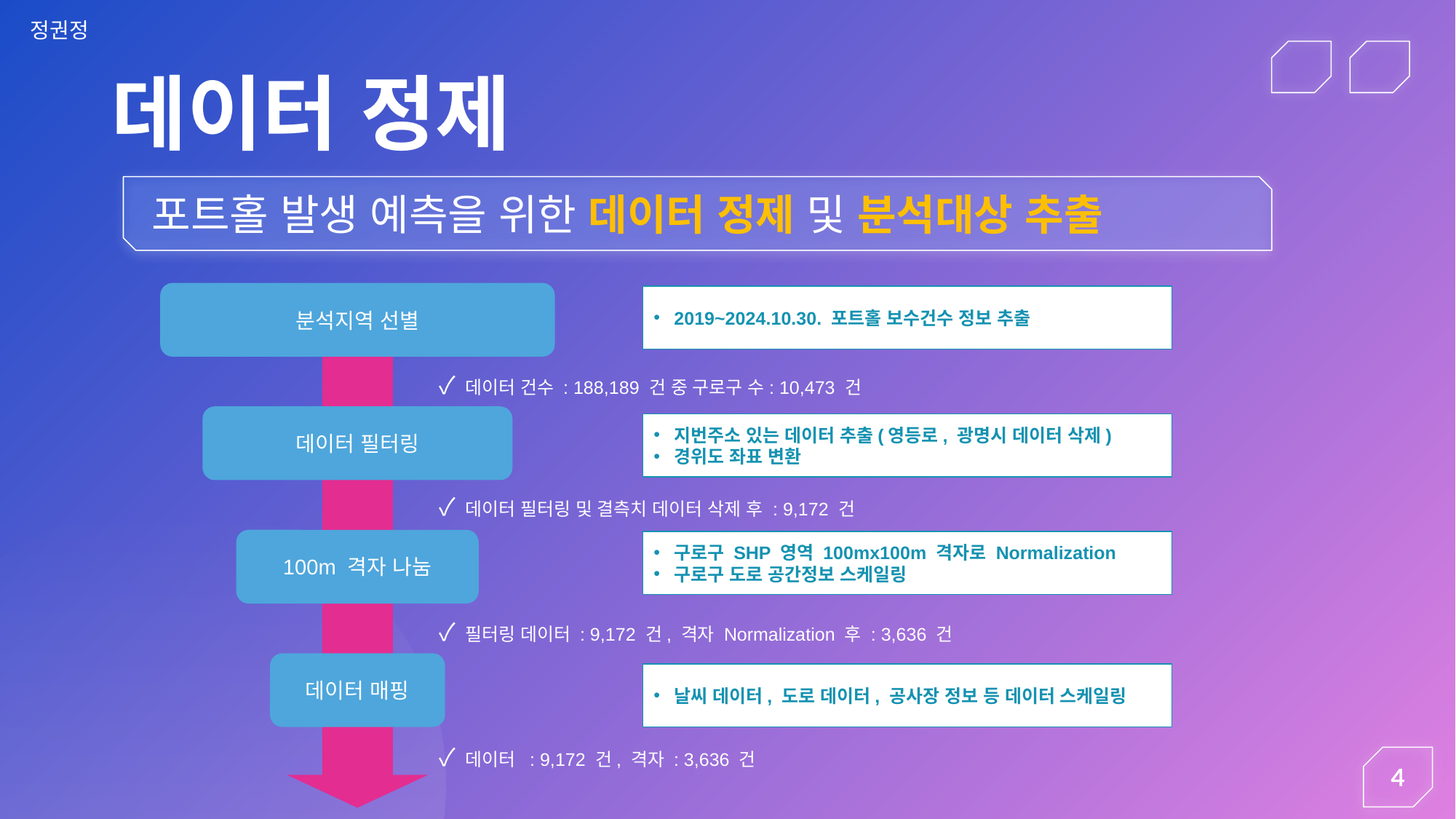

데이터 정제

포트홀 발생 예측을 위한 데이터 정제 및 분석대상 추출
분석지역 선별
2019~2024.10.30. 포트홀 보수건수 정보 추출

✓ 데이터 건수 : 188,189 건 중 구로구 수: 10,473 건
데이터 필터링
지번주소 있는 데이터 추출(영등로, 광명시 데이터 삭제)
경위도 좌표 변환
✓ 데이터 필터링 및 결측치 데이터 삭제 후 : 9,172 건

100m 격자 나눔
구로구 SHP 영역 100mx100m 격자로 Normalization
구로구 도로 공간정보 스케일링
✓ 필터링 데이터 : 9,172 건, 격자 Normalization 후 : 3,636 건
데이터 매핑
날씨 데이터, 도로 데이터, 공사장 정보 등 데이터 스케일링
✓ 데이터  : 9,172 건, 격자 : 3,636 건